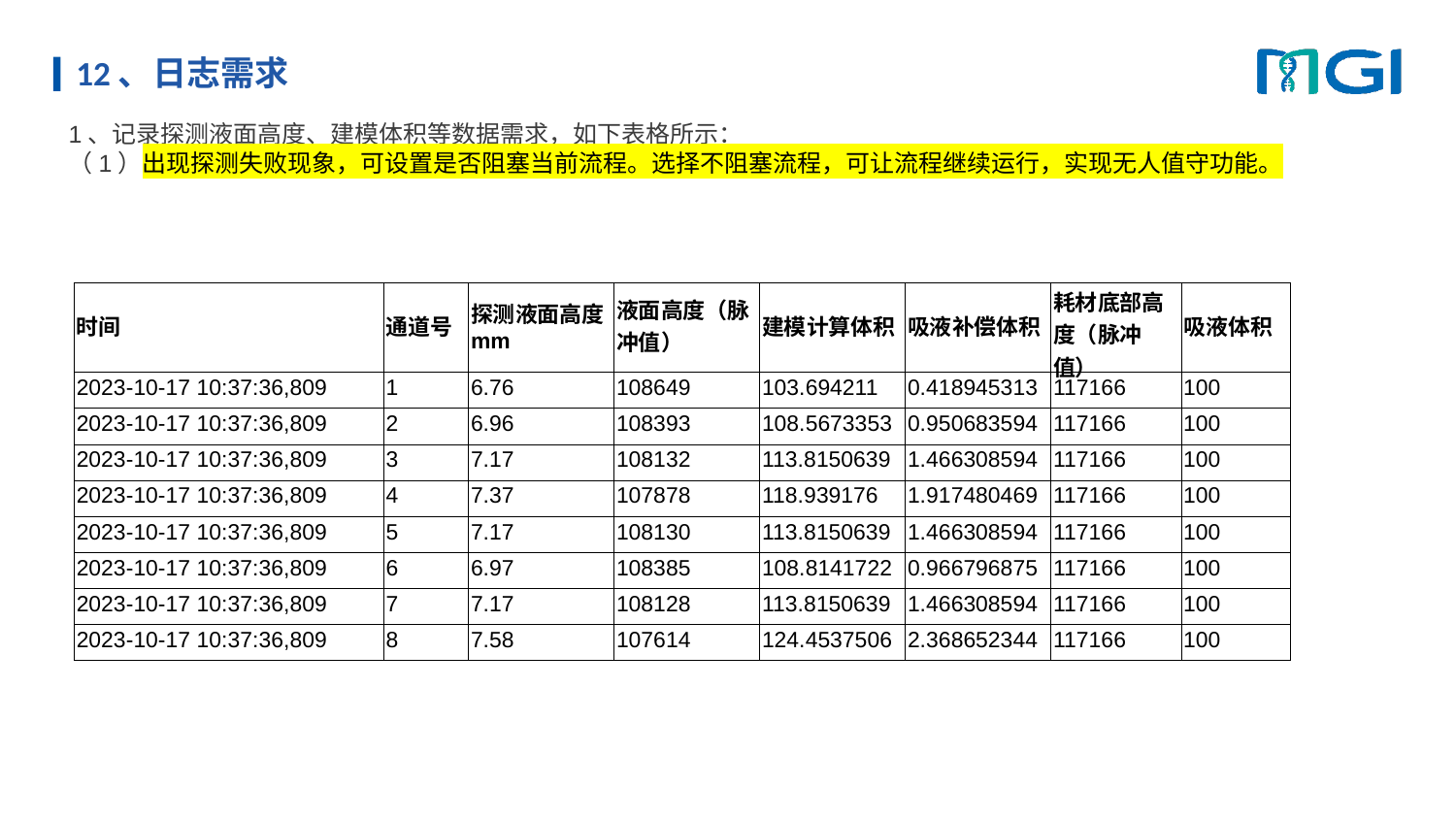

# 12、日志需求
1、记录探测液面高度、建模体积等数据需求，如下表格所示：
（1）出现探测失败现象，可设置是否阻塞当前流程。选择不阻塞流程，可让流程继续运行，实现无人值守功能。

| 时间 | 通道号 | 探测液面高度mm | 液面高度（脉冲值） | 建模计算体积 | 吸液补偿体积 | 耗材底部高度（脉冲值） | 吸液体积 |
| --- | --- | --- | --- | --- | --- | --- | --- |
| 2023-10-17 10:37:36,809 | 1 | 6.76 | 108649 | 103.694211 | 0.418945313 | 117166 | 100 |
| 2023-10-17 10:37:36,809 | 2 | 6.96 | 108393 | 108.5673353 | 0.950683594 | 117166 | 100 |
| 2023-10-17 10:37:36,809 | 3 | 7.17 | 108132 | 113.8150639 | 1.466308594 | 117166 | 100 |
| 2023-10-17 10:37:36,809 | 4 | 7.37 | 107878 | 118.939176 | 1.917480469 | 117166 | 100 |
| 2023-10-17 10:37:36,809 | 5 | 7.17 | 108130 | 113.8150639 | 1.466308594 | 117166 | 100 |
| 2023-10-17 10:37:36,809 | 6 | 6.97 | 108385 | 108.8141722 | 0.966796875 | 117166 | 100 |
| 2023-10-17 10:37:36,809 | 7 | 7.17 | 108128 | 113.8150639 | 1.466308594 | 117166 | 100 |
| 2023-10-17 10:37:36,809 | 8 | 7.58 | 107614 | 124.4537506 | 2.368652344 | 117166 | 100 |